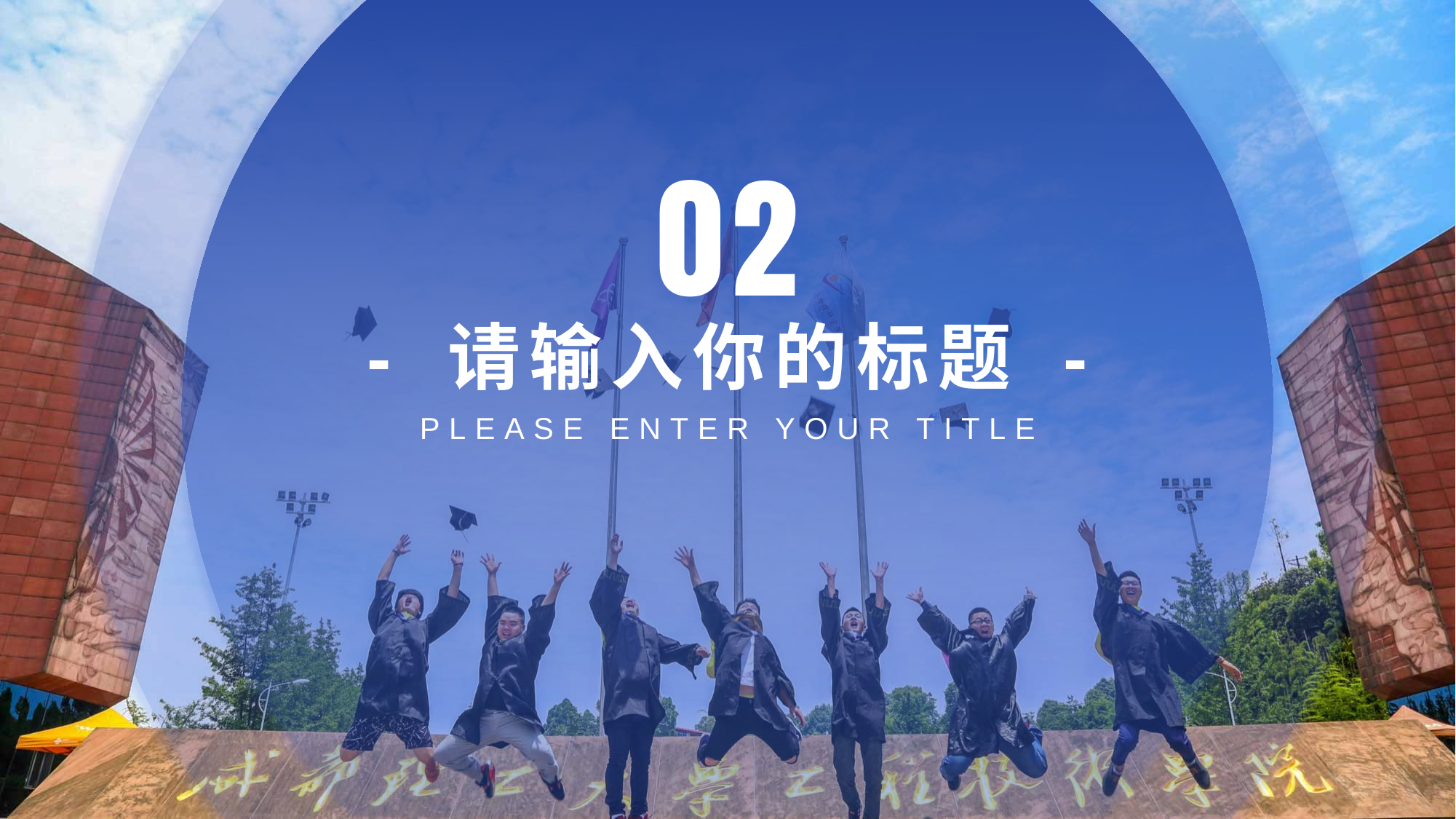

02
# - 请输入你的标题 -
PLEASE ENTER YOUR TITLE